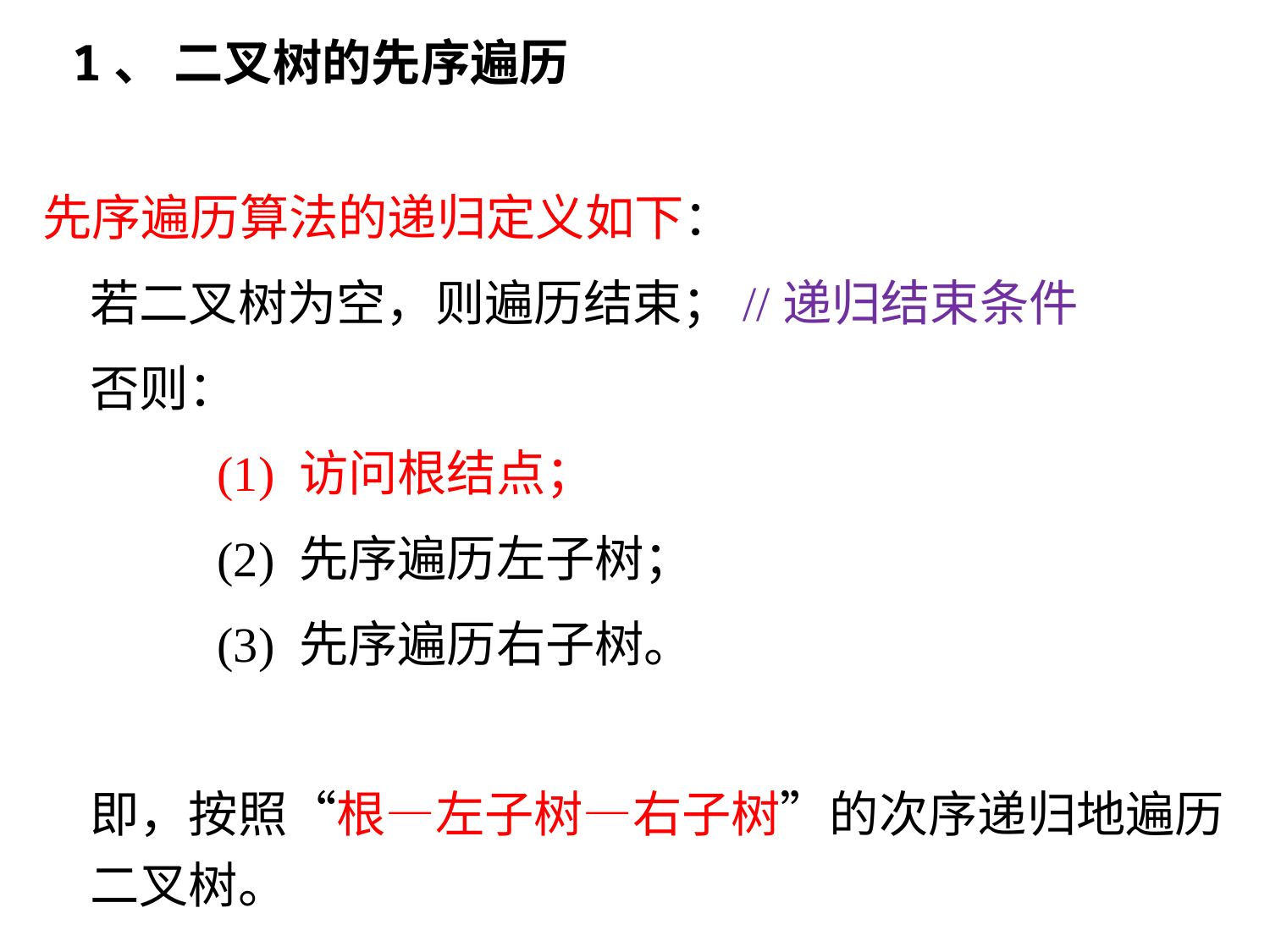

# 1、 二叉树的先序遍历
先序遍历算法的递归定义如下：
	若二叉树为空，则遍历结束；//递归结束条件
	否则：
		(1) 访问根结点；
		(2) 先序遍历左子树；
		(3) 先序遍历右子树。

	即，按照“根—左子树—右子树”的次序递归地遍历二叉树。